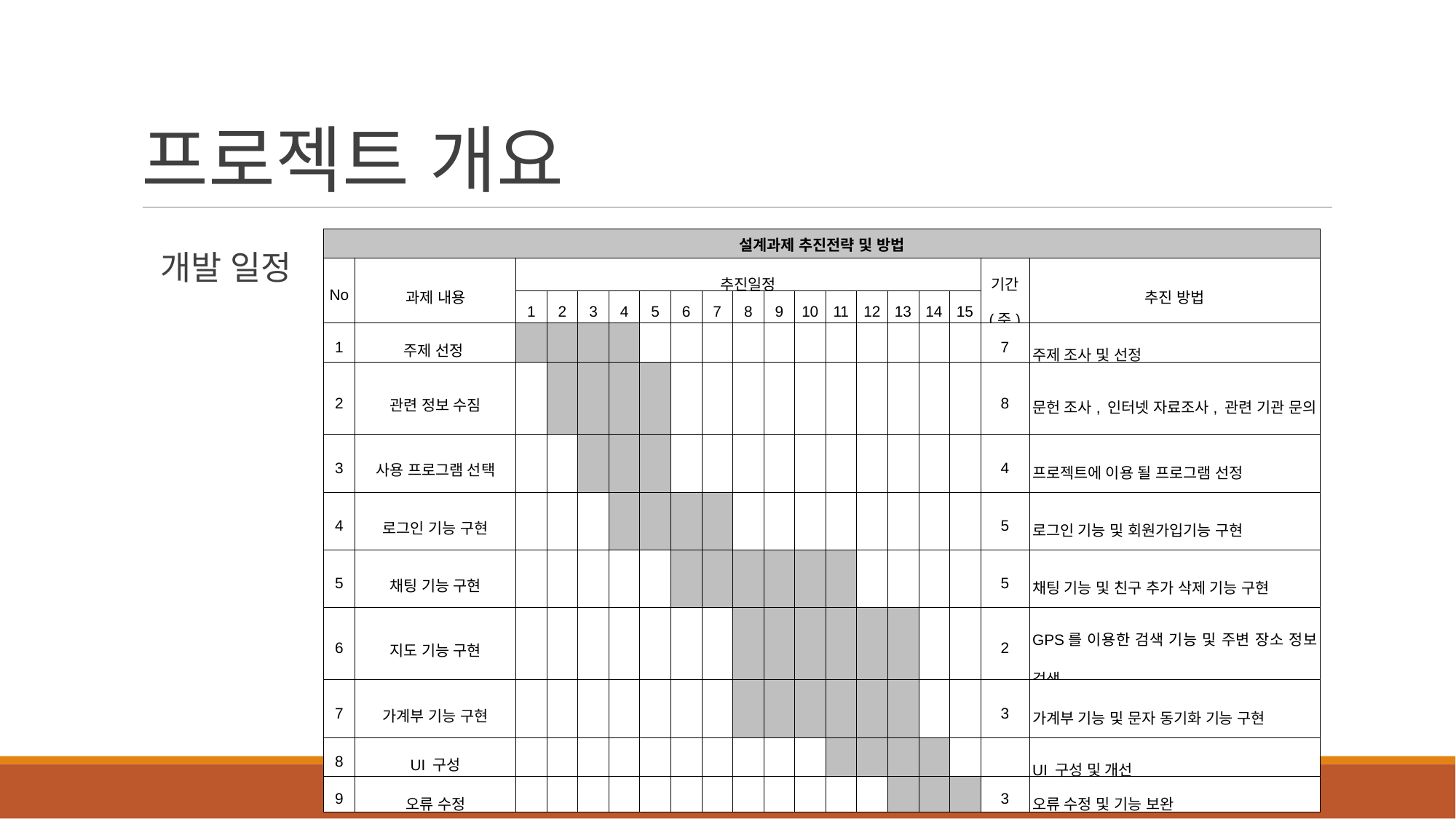

프로젝트 개요
| 설계과제 추진전략 및 방법 | 오류 수정 및 기능 보완 | 오류 수정 및 기능 보완 | 오류 수정 및 기능 보완 | 오류 수정 및 기능 보완 | 오류 수정 및 기능 보완 | 오류 수정 및 기능 보완 | 오류 수정 및 기능 보완 | 오류 수정 및 기능 보완 | 오류 수정 및 기능 보완 | 오류 수정 및 기능 보완 | 오류 수정 및 기능 보완 | 오류 수정 및 기능 보완 | 오류 수정 및 기능 보완 | 오류 수정 및 기능 보완 | 오류 수정 및 기능 보완 | 오류 수정 및 기능 보완 | 오류 수정 및 기능 보완 | 오류 수정 및 기능 보완 |
| --- | --- | --- | --- | --- | --- | --- | --- | --- | --- | --- | --- | --- | --- | --- | --- | --- | --- | --- |
| No | 과제 내용 | 추진일정 | 오류 수정 및 기능 보완 | 오류 수정 및 기능 보완 | 오류 수정 및 기능 보완 | 오류 수정 및 기능 보완 | 오류 수정 및 기능 보완 | 오류 수정 및 기능 보완 | 오류 수정 및 기능 보완 | 오류 수정 및 기능 보완 | 오류 수정 및 기능 보완 | 오류 수정 및 기능 보완 | 오류 수정 및 기능 보완 | 오류 수정 및 기능 보완 | 오류 수정 및 기능 보완 | 오류 수정 및 기능 보완 | 기간 (주) | 추진 방법 |
| 오류 수정 및 기능 보완 | 오류 수정 및 기능 보완 | 1 | 2 | 3 | 4 | 5 | 6 | 7 | 8 | 9 | 10 | 11 | 12 | 13 | 14 | 15 | 오류 수정 및 기능 보완 | 오류 수정 및 기능 보완 |
| 1 | 주제 선정 |  |  |  |  |  |  |  |  |  |  |  |  |  |  |  | 7 | 주제 조사 및 선정 |
| 2 | 관련 정보 수짐 |  |  |  |  |  |  |  |  |  |  |  |  |  |  |  | 8 | 문헌 조사, 인터넷 자료조사, 관련 기관 문의 |
| 3 | 사용 프로그램 선택 |  |  |  |  |  |  |  |  |  |  |  |  |  |  |  | 4 | 프로젝트에 이용 될 프로그램 선정 |
| 4 | 로그인 기능 구현 |  |  |  |  |  |  |  |  |  |  |  |  |  |  |  | 5 | 로그인 기능 및 회원가입기능 구현 |
| 5 | 채팅 기능 구현 |  |  |  |  |  |  |  |  |  |  |  |  |  |  |  | 5 | 채팅 기능 및 친구 추가 삭제 기능 구현 |
| 6 | 지도 기능 구현 |  |  |  |  |  |  |  |  |  |  |  |  |  |  |  | 2 | GPS를 이용한 검색 기능 및 주변 장소 정보 검색 |
| 7 | 가계부 기능 구현 |  |  |  |  |  |  |  |  |  |  |  |  |  |  |  | 3 | 가계부 기능 및 문자 동기화 기능 구현 |
| 8 | UI 구성 |  |  |  |  |  |  |  |  |  |  |  |  |  |  |  |  | UI 구성 및 개선 |
| 9 | 오류 수정 |  |  |  |  |  |  |  |  |  |  |  |  |  |  |  | 3 | 오류 수정 및 기능 보완 |
개발 일정